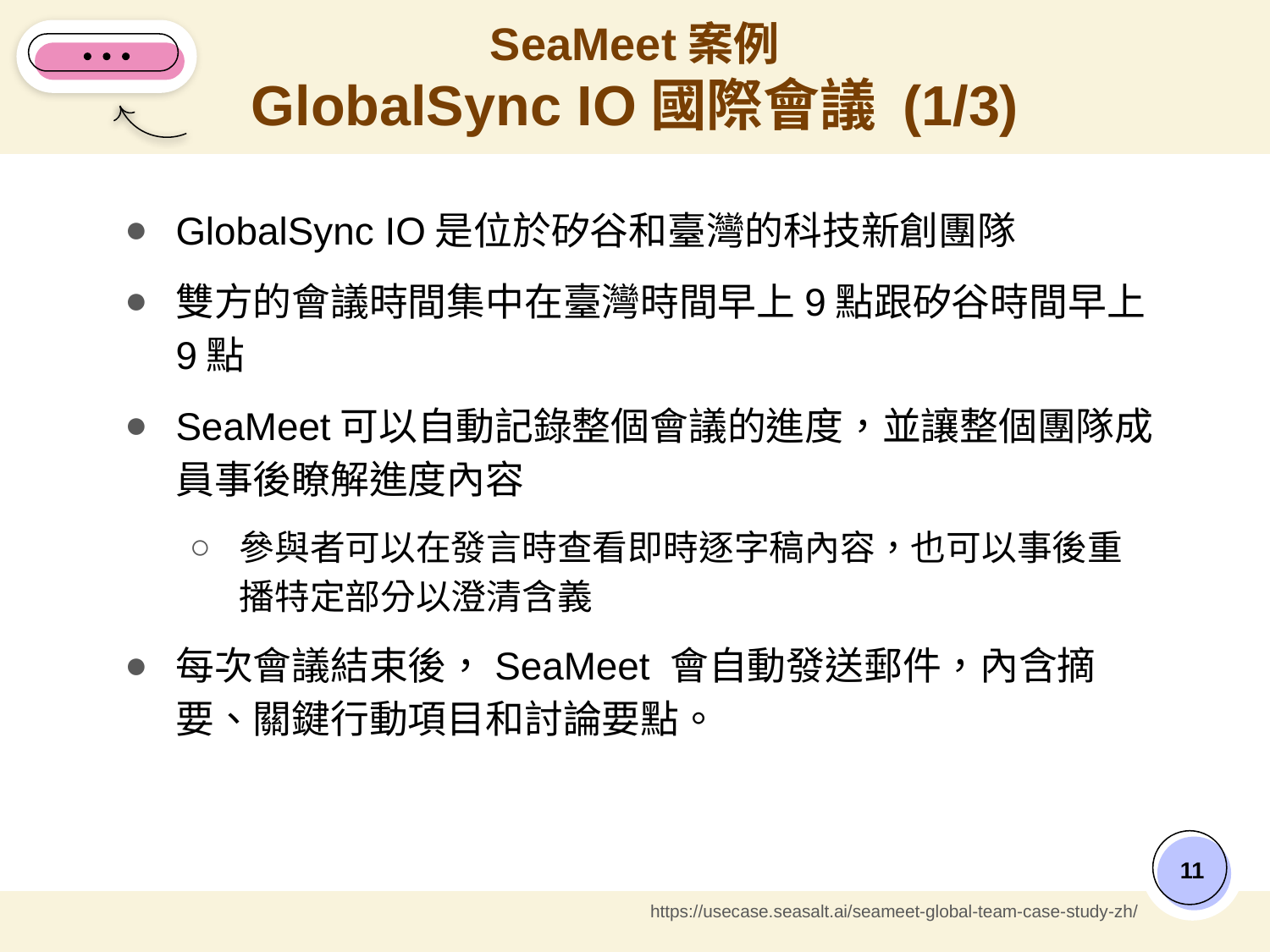

# SeaMeet案例
GlobalSync IO國際會議 (1/3)
GlobalSync IO是位於矽谷和臺灣的科技新創團隊
雙方的會議時間集中在臺灣時間早上9點跟矽谷時間早上9點
SeaMeet可以自動記錄整個會議的進度，並讓整個團隊成員事後瞭解進度內容
參與者可以在發言時查看即時逐字稿內容，也可以事後重播特定部分以澄清含義
每次會議結束後，SeaMeet 會自動發送郵件，內含摘要、關鍵行動項目和討論要點。
11

https://usecase.seasalt.ai/seameet-global-team-case-study-zh/